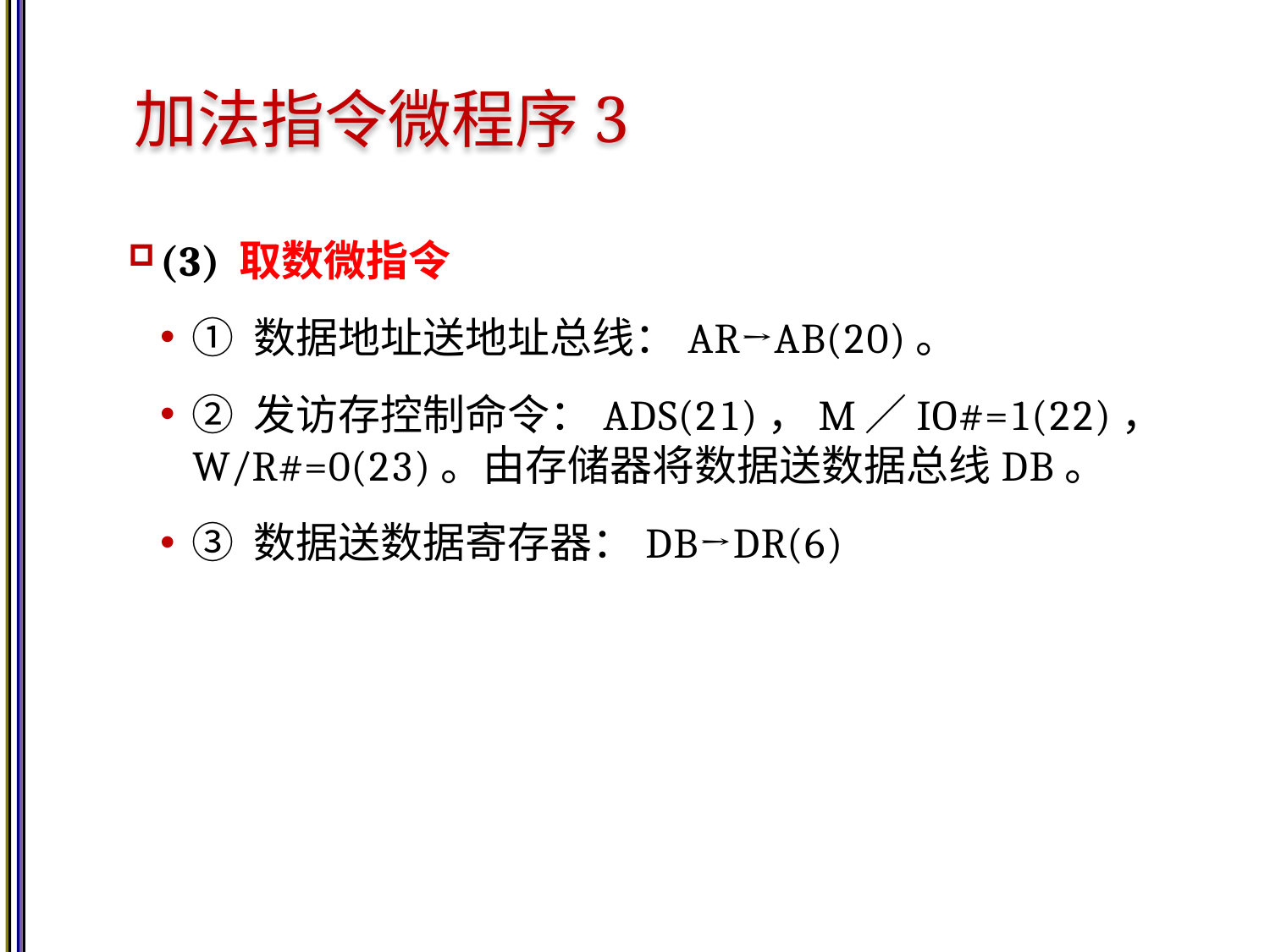

# 加法指令微程序3
(3) 取数微指令
① 数据地址送地址总线：AR→AB(20)。
② 发访存控制命令：ADS(21)，M／IO#=1(22)，W/R#=0(23)。由存储器将数据送数据总线DB。
③ 数据送数据寄存器：DB→DR(6)

60